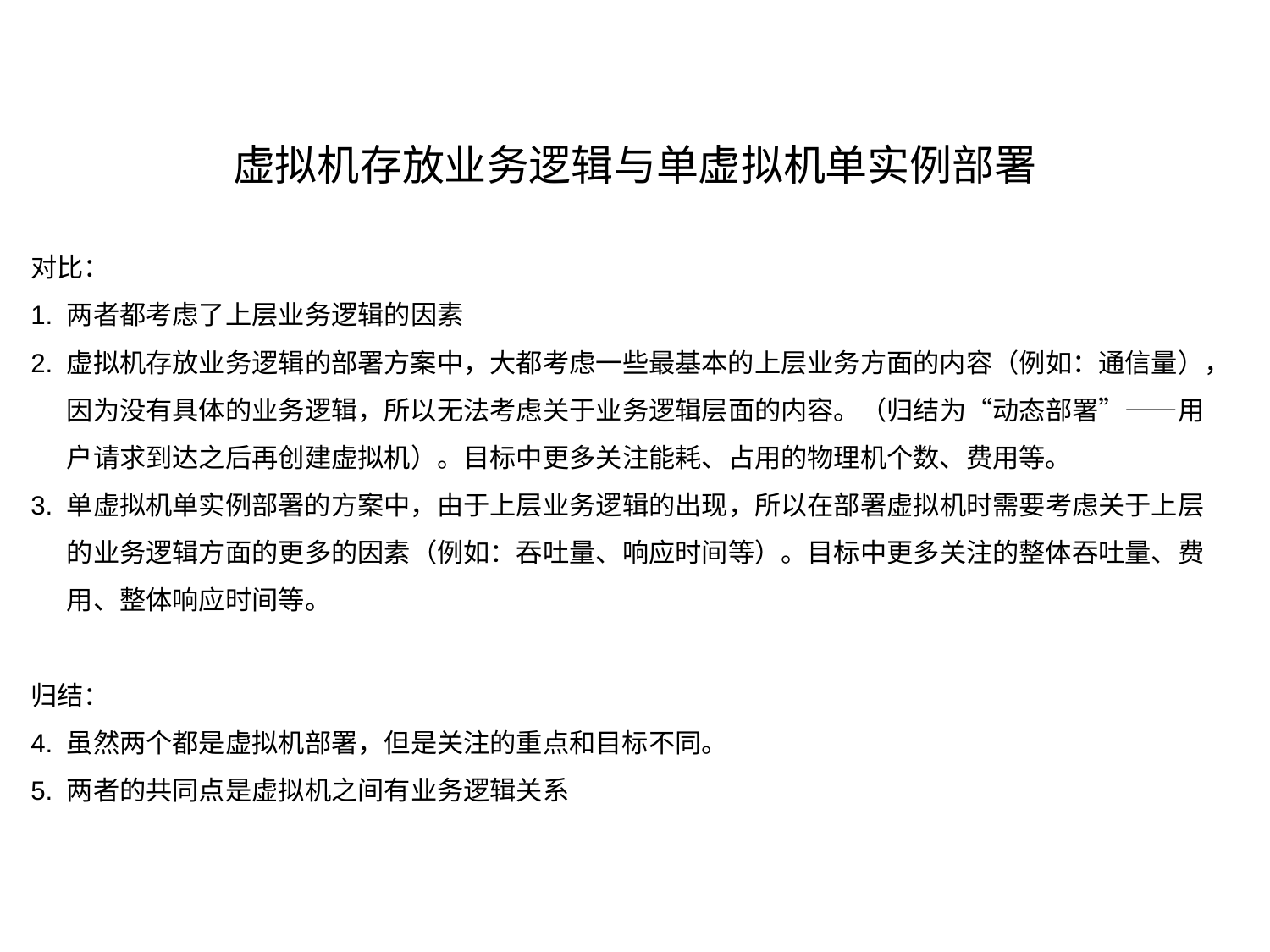

# 虚拟机存放业务逻辑与单虚拟机单实例部署
对比：
两者都考虑了上层业务逻辑的因素
虚拟机存放业务逻辑的部署方案中，大都考虑一些最基本的上层业务方面的内容（例如：通信量），因为没有具体的业务逻辑，所以无法考虑关于业务逻辑层面的内容。（归结为“动态部署”——用户请求到达之后再创建虚拟机）。目标中更多关注能耗、占用的物理机个数、费用等。
单虚拟机单实例部署的方案中，由于上层业务逻辑的出现，所以在部署虚拟机时需要考虑关于上层的业务逻辑方面的更多的因素（例如：吞吐量、响应时间等）。目标中更多关注的整体吞吐量、费用、整体响应时间等。

归结：
虽然两个都是虚拟机部署，但是关注的重点和目标不同。
两者的共同点是虚拟机之间有业务逻辑关系